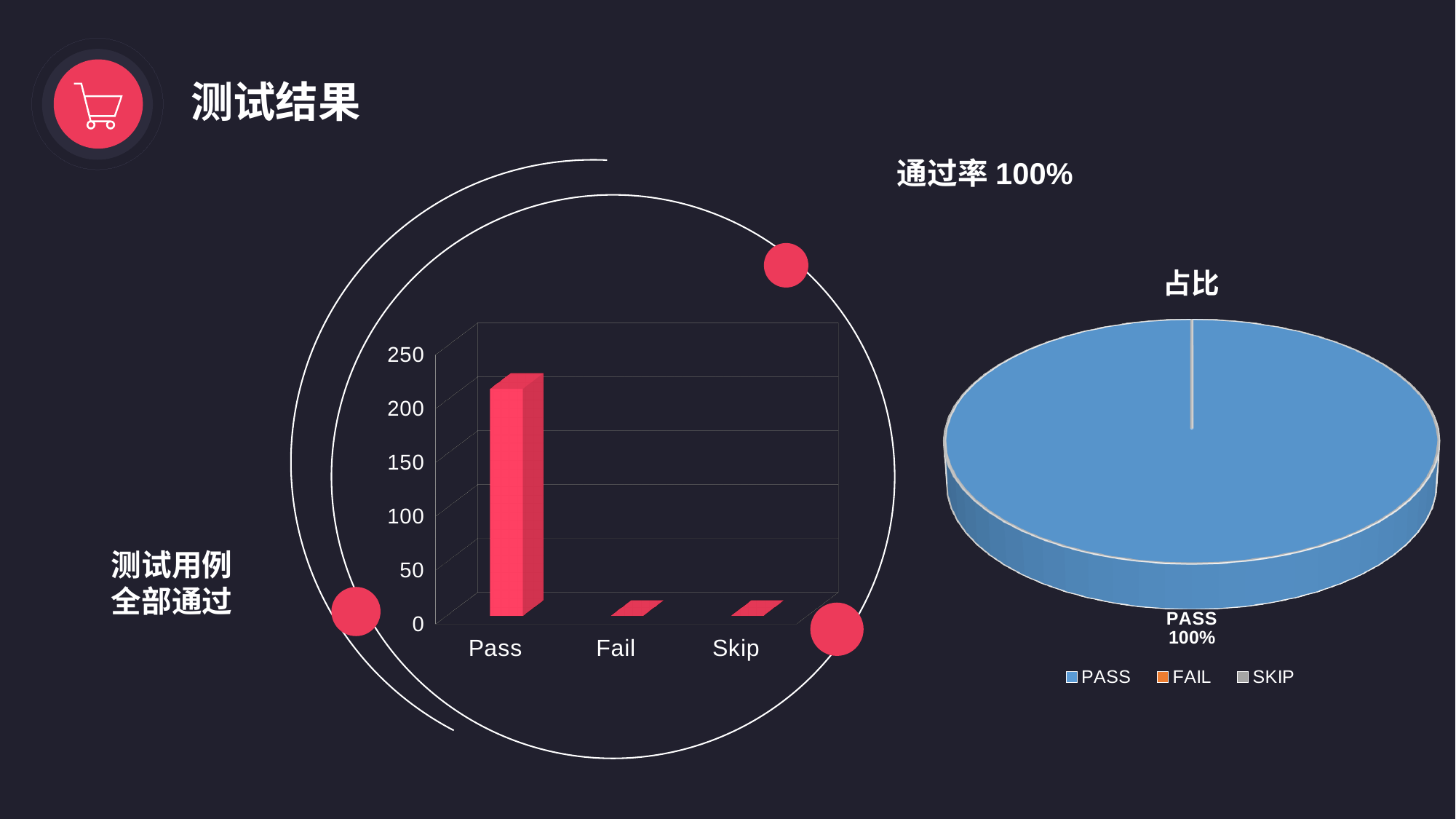

测试结果

通过率100%

[unsupported chart]

[unsupported chart]

测试用例全部通过